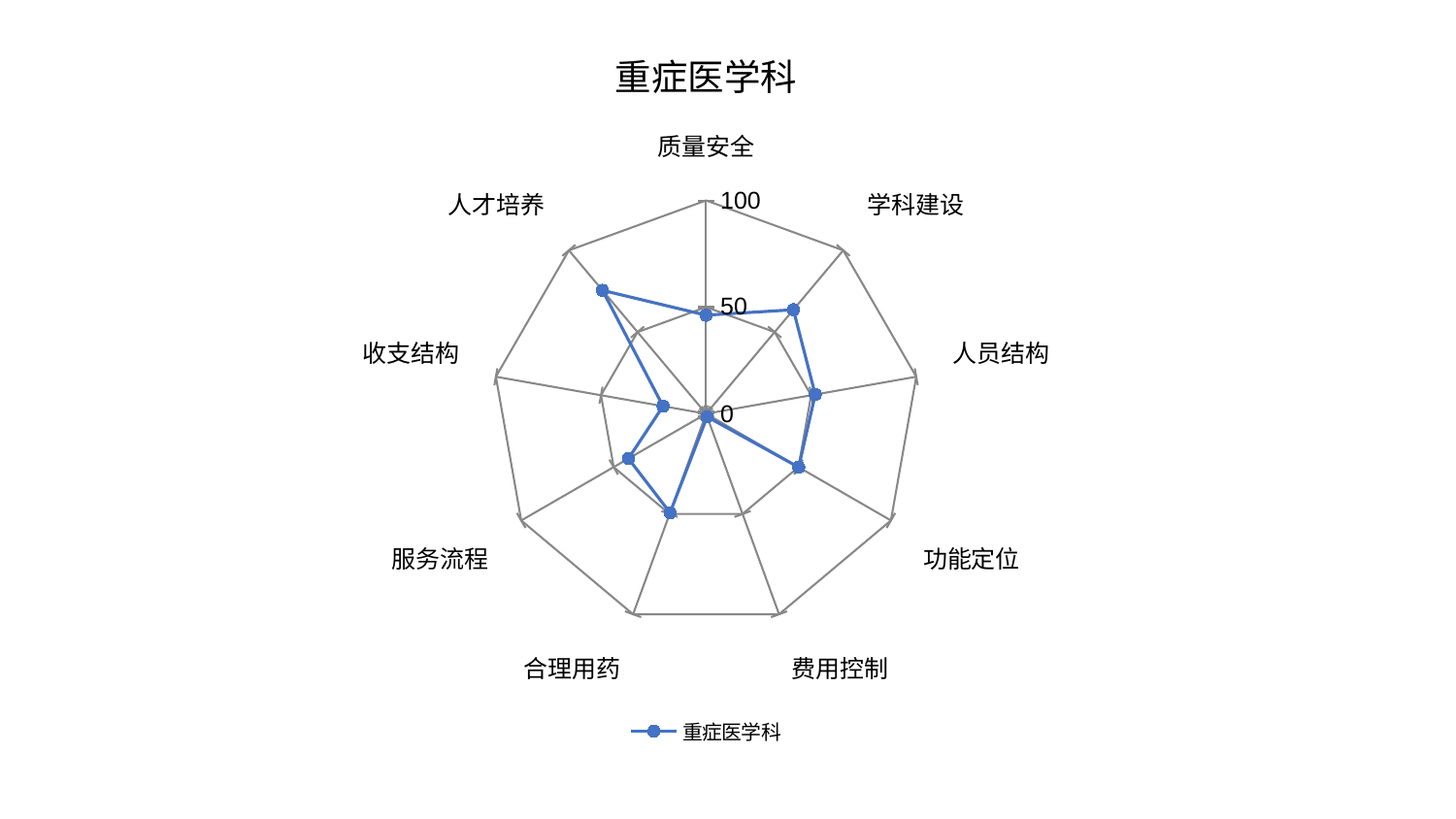

### Chart: 重症医学科

| Category | 重症医学科 |
|---|---|
| 质量安全 | 46.209319859257384 |
| 学科建设 | 63.680985299645684 |
| 人员结构 | 51.96183514398416 |
| 功能定位 | 50.12642560349557 |
| 费用控制 | 1.5225609327458796 |
| 合理用药 | 49.367676367038825 |
| 服务流程 | 42.004836985886456 |
| 收支结构 | 20.473336093026052 |
| 人才培养 | 75.51163182007444 |
87